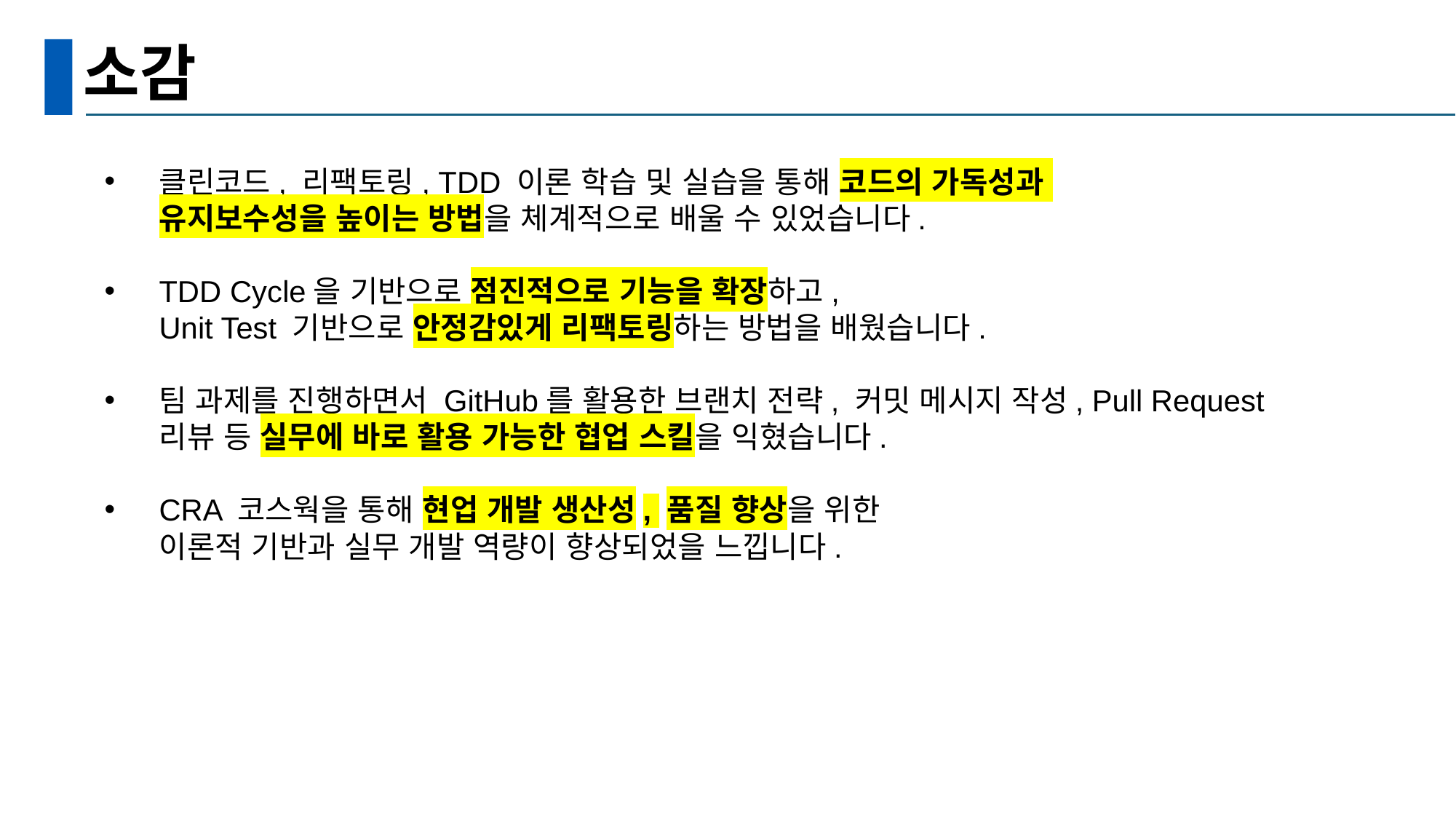

# 소감
클린코드, 리팩토링, TDD 이론 학습 및 실습을 통해 코드의 가독성과
유지보수성을 높이는 방법을 체계적으로 배울 수 있었습니다.

TDD Cycle을 기반으로 점진적으로 기능을 확장하고,
Unit Test 기반으로 안정감있게 리팩토링하는 방법을 배웠습니다.

팀 과제를 진행하면서 GitHub를 활용한 브랜치 전략, 커밋 메시지 작성, Pull Request 리뷰 등 실무에 바로 활용 가능한 협업 스킬을 익혔습니다.

CRA 코스웍을 통해 현업 개발 생산성, 품질 향상을 위한
이론적 기반과 실무 개발 역량이 향상되었을 느낍니다.